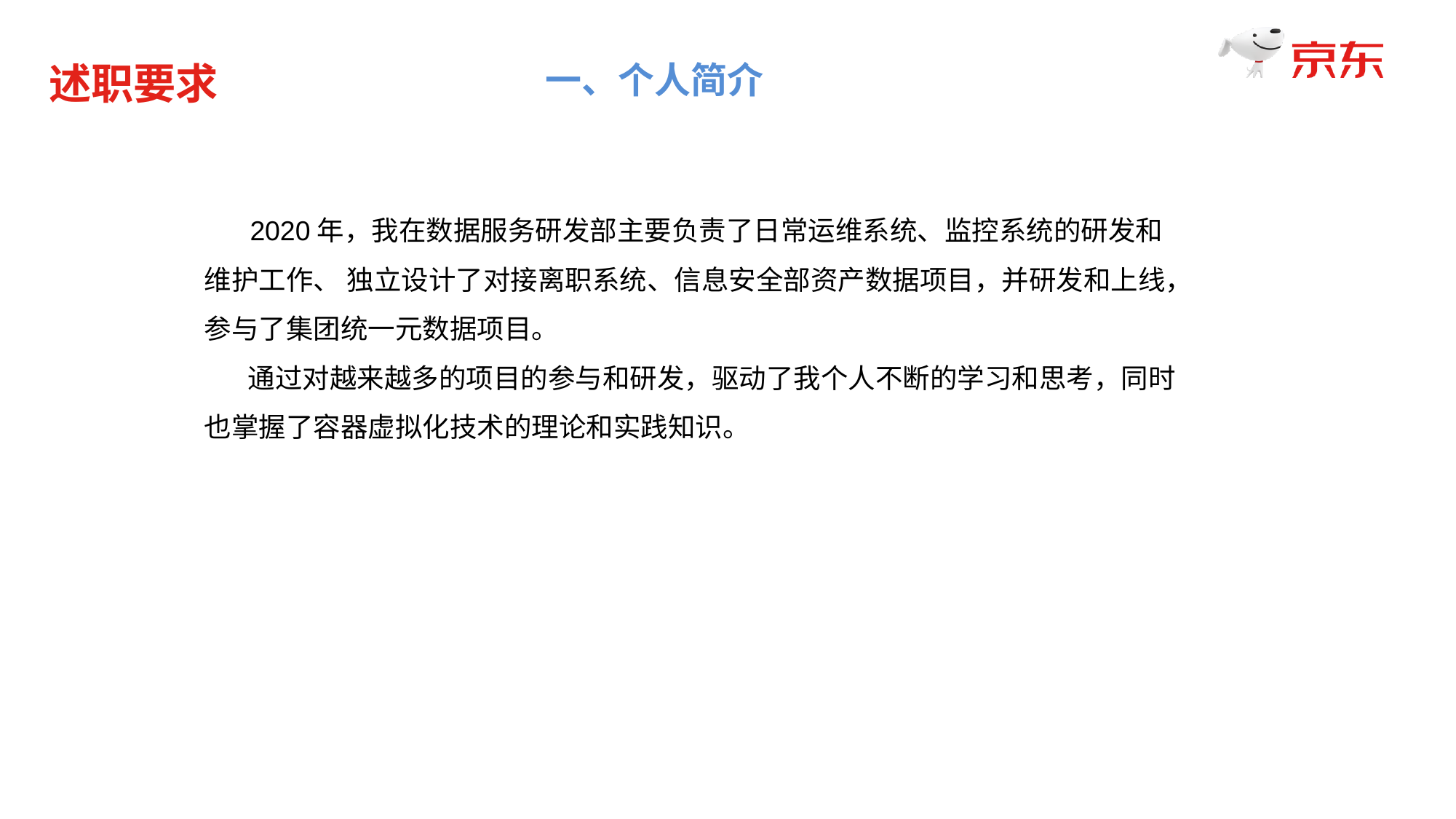

述职要求
一、个人简介
      2020年，我在数据服务研发部主要负责了日常运维系统、监控系统的研发和维护工作、 独立设计了对接离职系统、信息安全部资产数据项目，并研发和上线，参与了集团统一元数据项目。
      通过对越来越多的项目的参与和研发，驱动了我个人不断的学习和思考，同时也掌握了容器虚拟化技术的理论和实践知识。